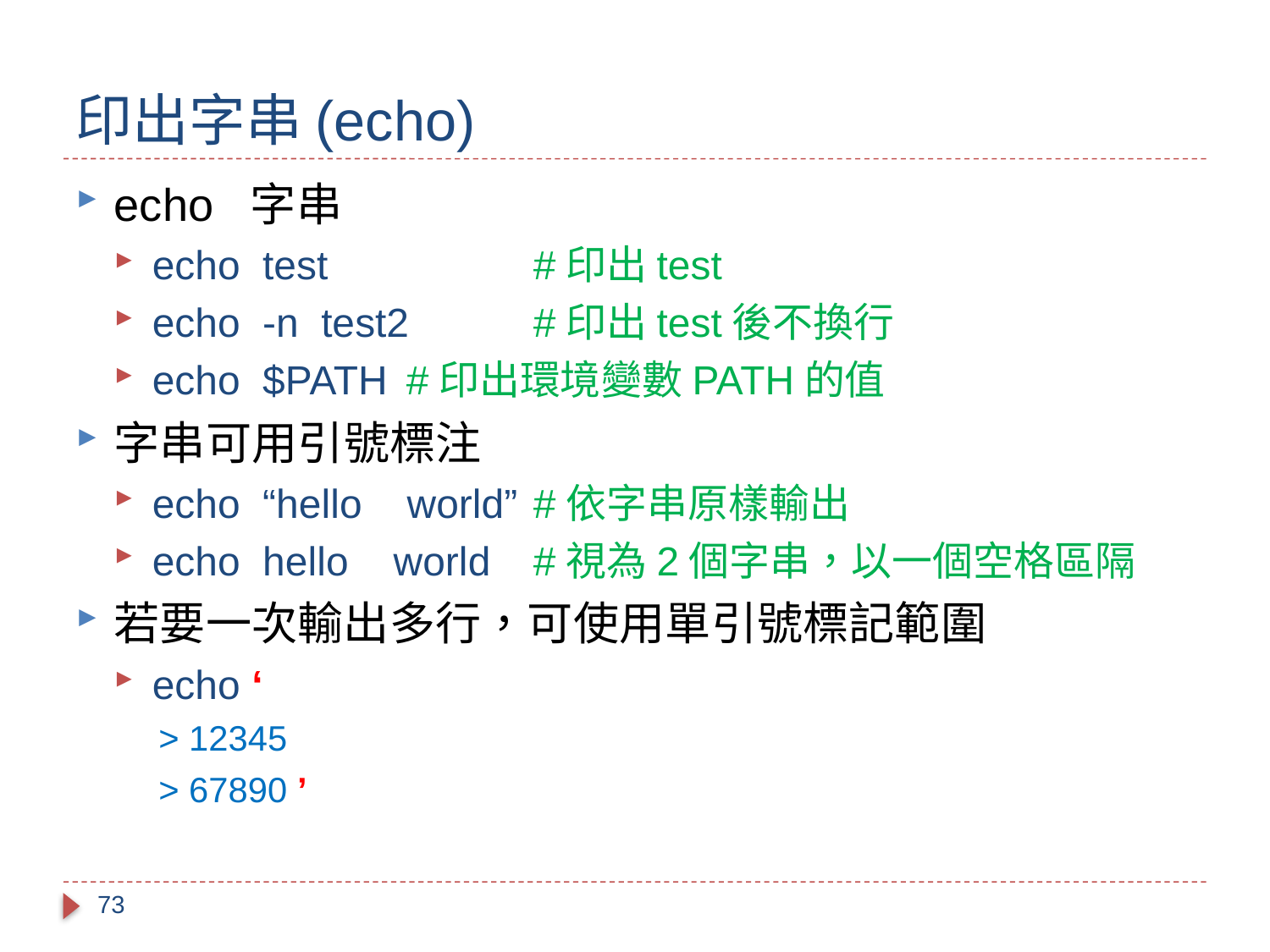

# 印出字串(echo)
echo  字串
echo  test		#印出test
echo  -n  test2	#印出test後不換行
echo  $PATH	#印出環境變數PATH的值
字串可用引號標注
echo  “hello    world” 	#依字串原樣輸出
echo  hello    world	#視為2個字串，以一個空格區隔
若要一次輸出多行，可使用單引號標記範圍
echo ‘
> 12345
> 67890 ’

73